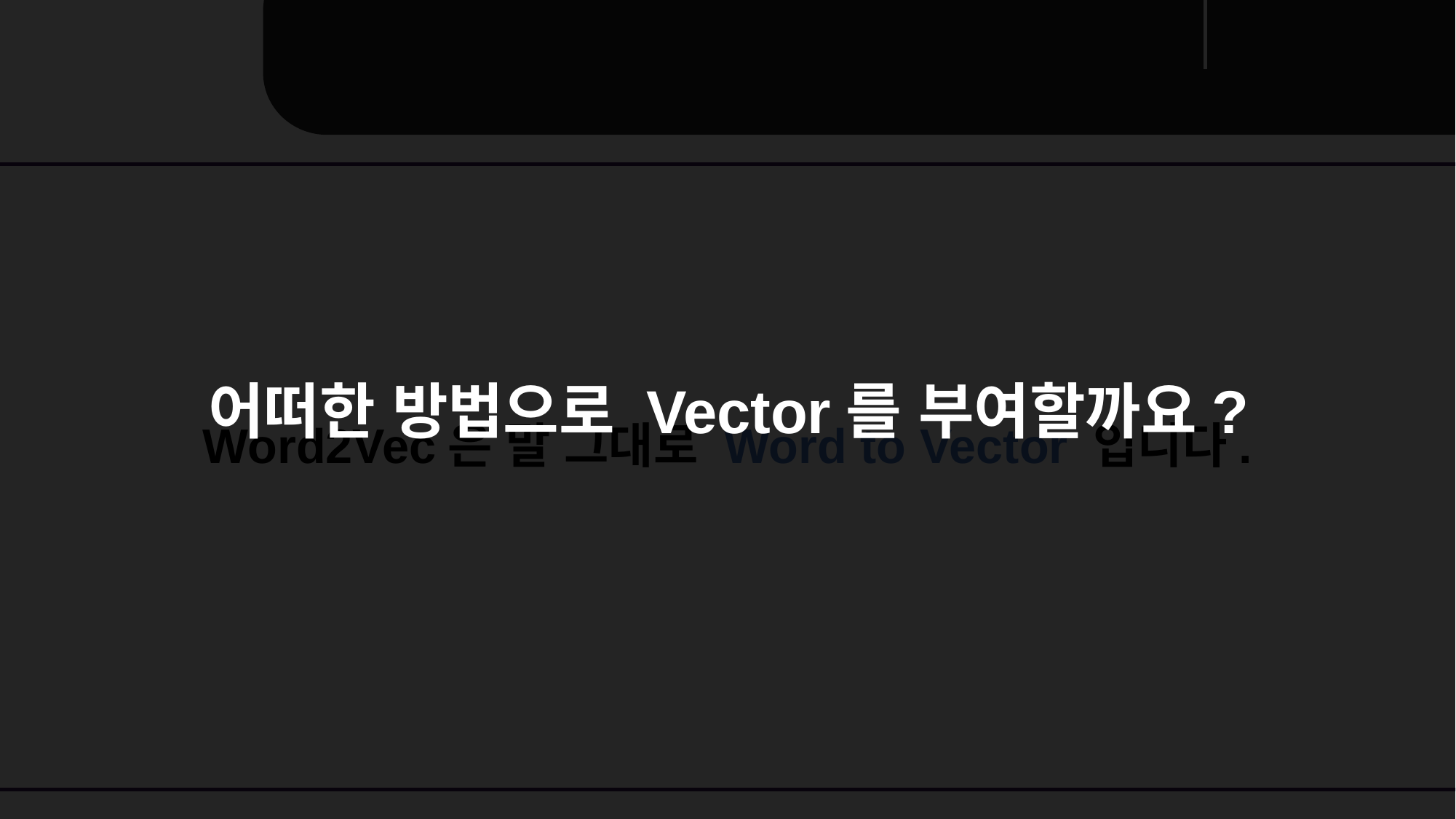

어떠한 방법으로 Vector를 부여할까요?
Unit  04 ㅣ  Embedding
Word2Vec은 말 그대로 Word to Vector 입니다.